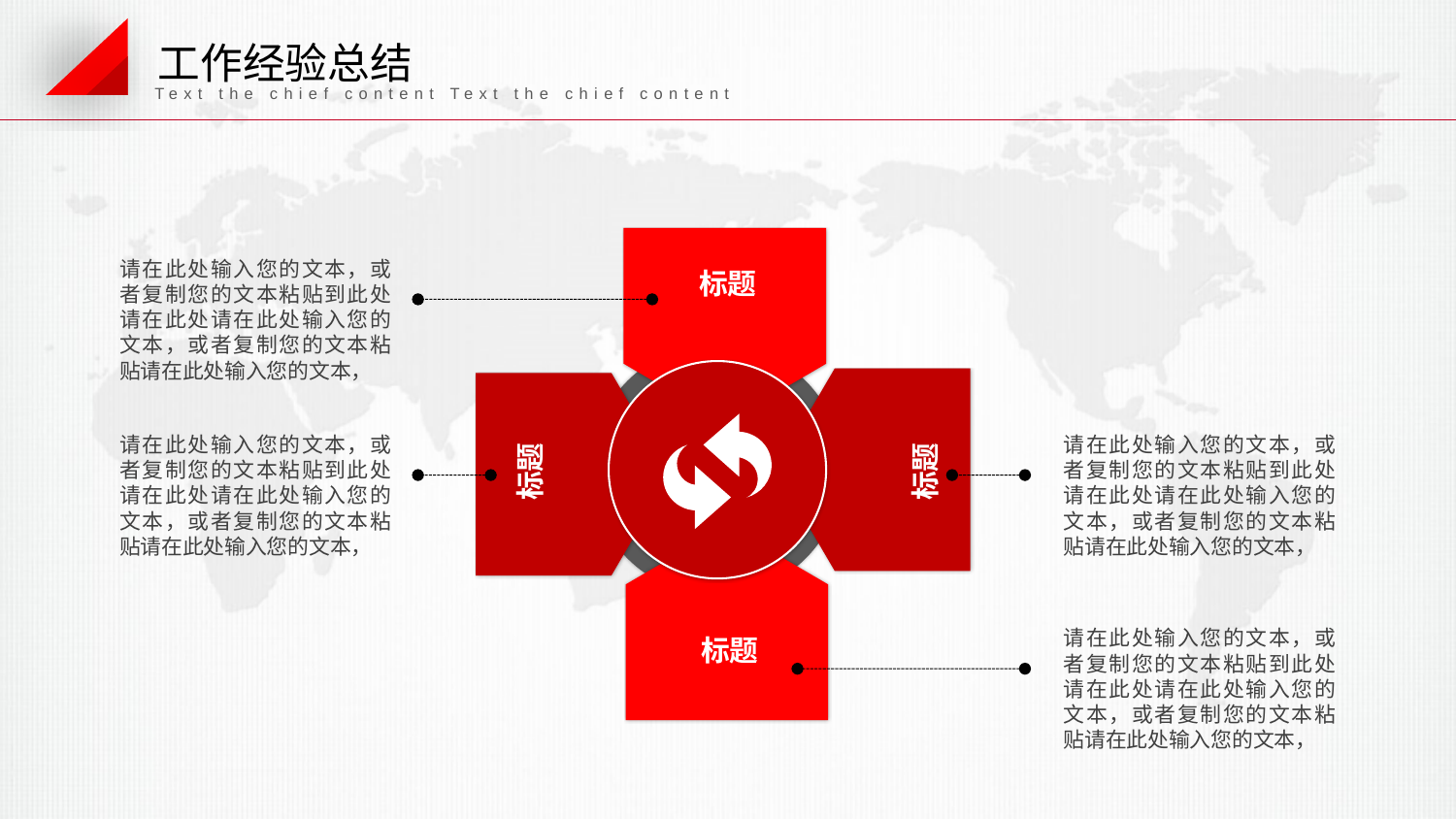

工作经验总结
Text the chief content Text the chief content

标题
请在此处输入您的文本，或者复制您的文本粘贴到此处请在此处请在此处输入您的文本，或者复制您的文本粘贴请在此处输入您的文本，

标题

标题
请在此处输入您的文本，或者复制您的文本粘贴到此处请在此处请在此处输入您的文本，或者复制您的文本粘贴请在此处输入您的文本，
请在此处输入您的文本，或者复制您的文本粘贴到此处请在此处请在此处输入您的文本，或者复制您的文本粘贴请在此处输入您的文本，

标题
请在此处输入您的文本，或者复制您的文本粘贴到此处请在此处请在此处输入您的文本，或者复制您的文本粘贴请在此处输入您的文本，